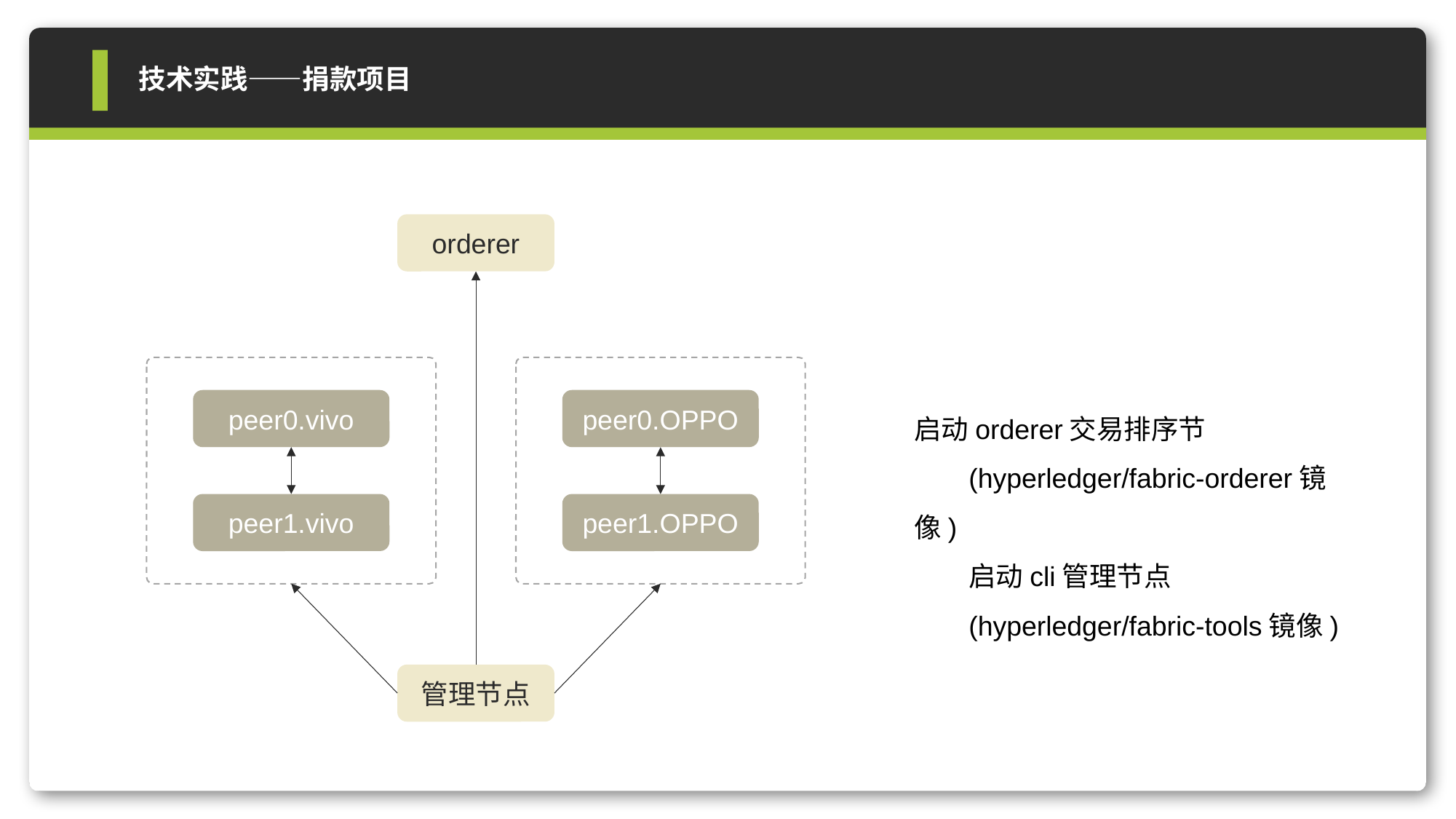

技术实践——捐款项目
orderer

peer0.vivo
peer0.OPPO
启动orderer交易排序节
(hyperledger/fabric-orderer镜像)
启动cli管理节点
(hyperledger/fabric-tools镜像)
peer1.vivo
peer1.OPPO
管理节点